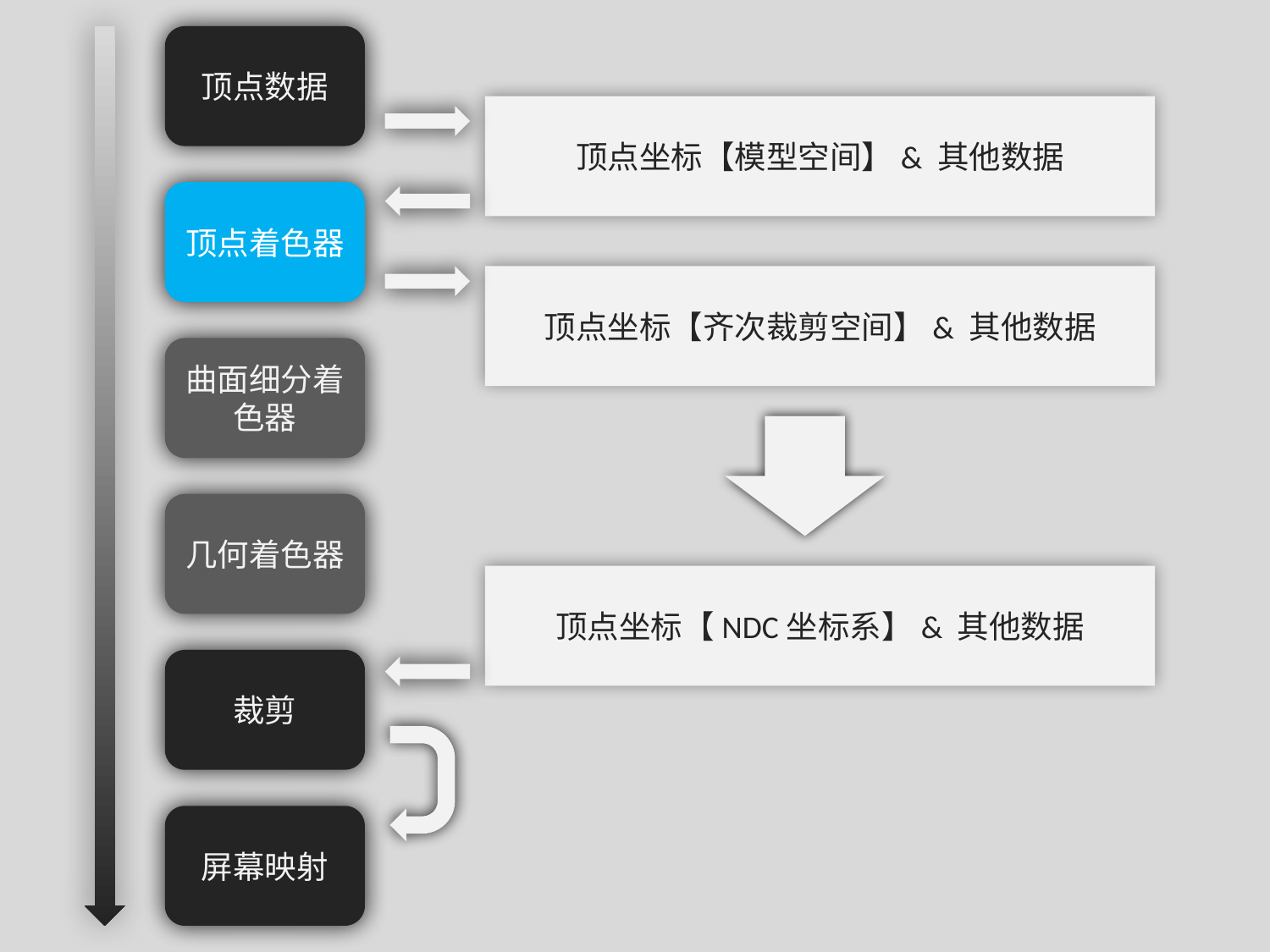

顶点数据
顶点坐标【模型空间】& 其他数据

顶点着色器

顶点坐标【齐次裁剪空间】& 其他数据

曲面细分着色器

几何着色器
顶点坐标【NDC坐标系】& 其他数据
裁剪

屏幕映射